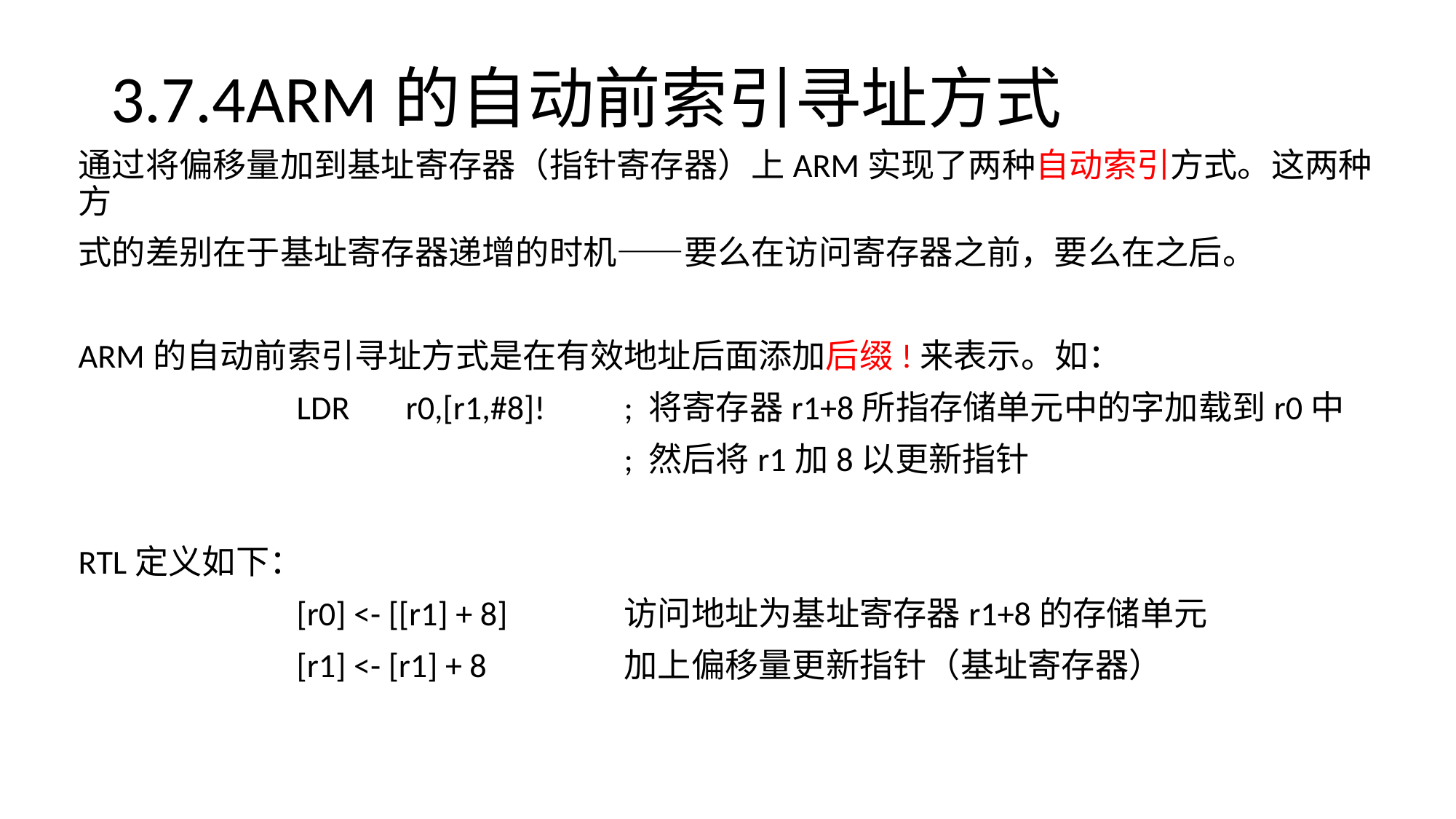

# 3.7.4ARM的自动前索引寻址方式
通过将偏移量加到基址寄存器（指针寄存器）上ARM实现了两种自动索引方式。这两种方
式的差别在于基址寄存器递增的时机——要么在访问寄存器之前，要么在之后。

ARM的自动前索引寻址方式是在有效地址后面添加后缀!来表示。如：
		LDR	r0,[r1,#8]!	; 将寄存器r1+8所指存储单元中的字加载到r0中
					; 然后将r1加8以更新指针

RTL定义如下：
		[r0] <- [[r1] + 8]		访问地址为基址寄存器r1+8的存储单元
		[r1] <- [r1] + 8		加上偏移量更新指针（基址寄存器）